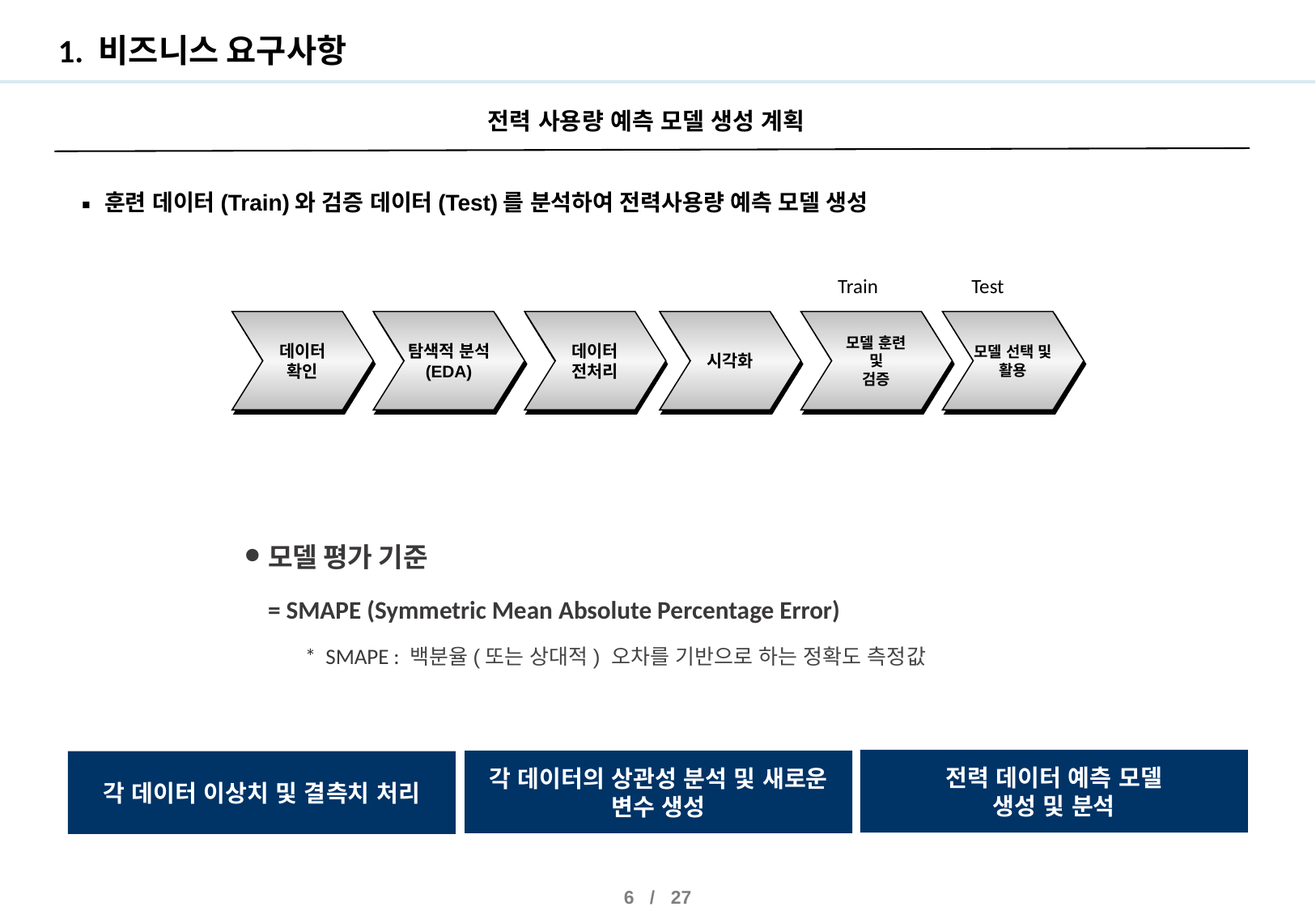

# 1. 비즈니스 요구사항
전력 사용량 예측 모델 생성 계획
훈련 데이터(Train)와 검증 데이터(Test)를 분석하여 전력사용량 예측 모델 생성
Test
Train
데이터
확인
데이터 전처리
시각화
탐색적 분석
(EDA)
모델 훈련
및
검증
모델 선택 및 활용
모델 평가 기준
= SMAPE (Symmetric Mean Absolute Percentage Error)
*  SMAPE : 백분율(또는 상대적) 오차를 기반으로 하는 정확도 측정값
전력 데이터 예측 모델
생성 및 분석
각 데이터의 상관성 분석 및 새로운 변수 생성
각 데이터 이상치 및 결측치 처리